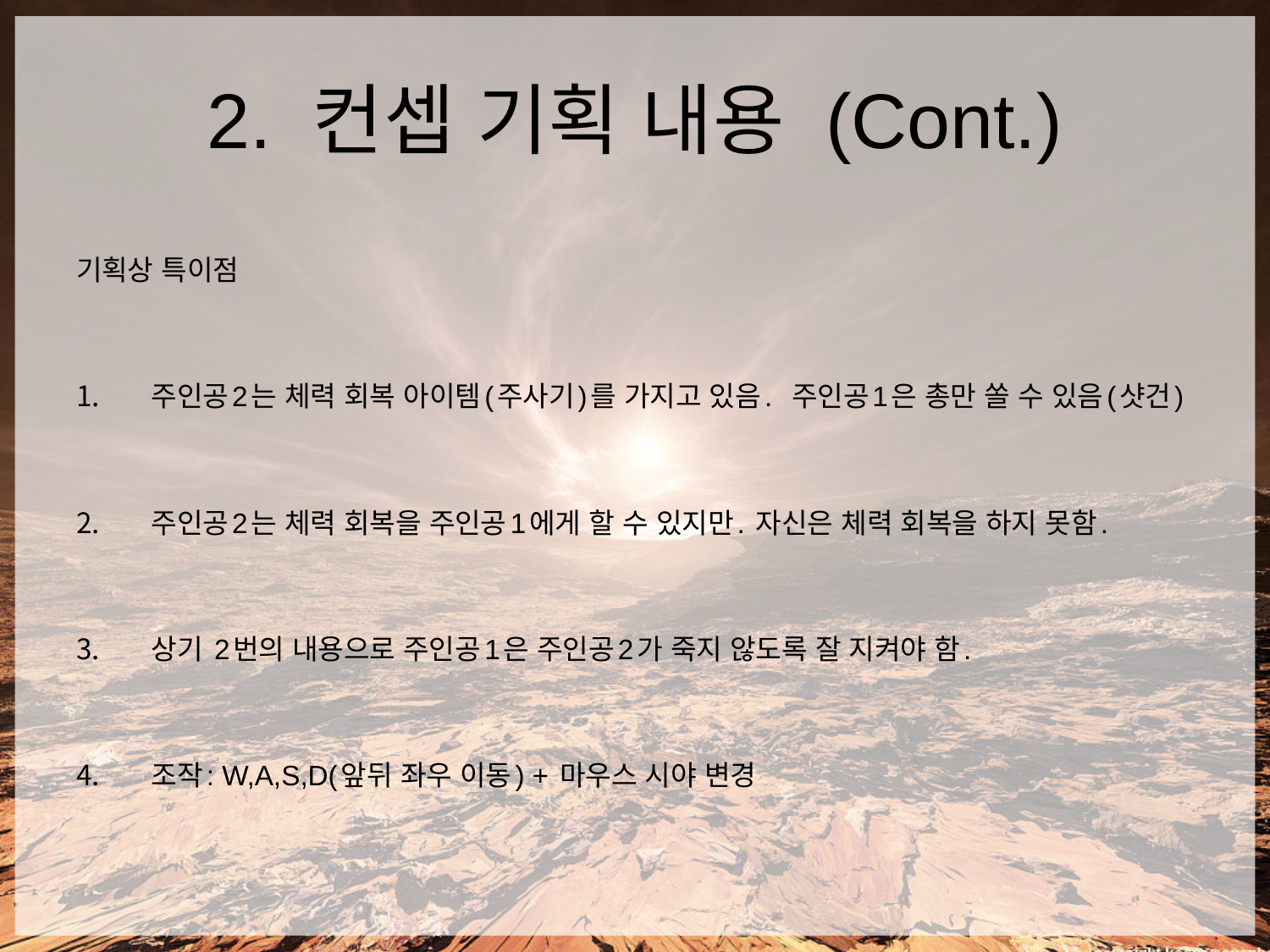

# 2. 컨셉 기획 내용 (Cont.)
기획상 특이점

주인공2는 체력 회복 아이템(주사기)를 가지고 있음.  주인공1은 총만 쏠 수 있음(샷건)

주인공2는 체력 회복을 주인공1에게 할 수 있지만. 자신은 체력 회복을 하지 못함.

상기 2번의 내용으로 주인공1은 주인공2가 죽지 않도록 잘 지켜야 함.

조작: W,A,S,D(앞뒤 좌우 이동) + 마우스 시야 변경